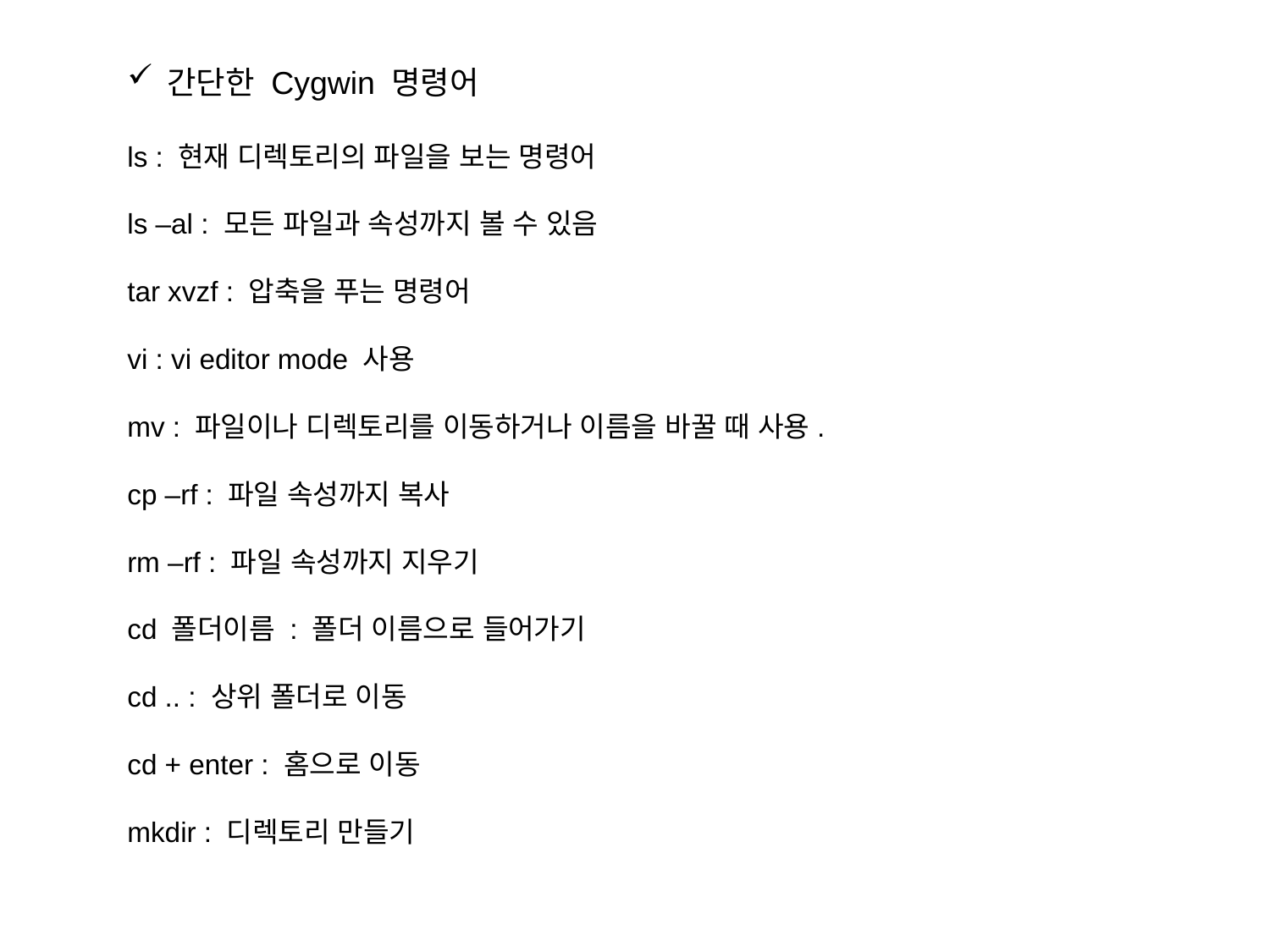

간단한 Cygwin 명령어

ls : 현재 디렉토리의 파일을 보는 명령어

ls –al : 모든 파일과 속성까지 볼 수 있음

tar xvzf : 압축을 푸는 명령어

vi : vi editor mode 사용

mv : 파일이나 디렉토리를 이동하거나 이름을 바꿀 때 사용.

cp –rf : 파일 속성까지 복사

rm –rf : 파일 속성까지 지우기

cd 폴더이름 : 폴더 이름으로 들어가기

cd .. : 상위 폴더로 이동

cd + enter : 홈으로 이동

mkdir : 디렉토리 만들기